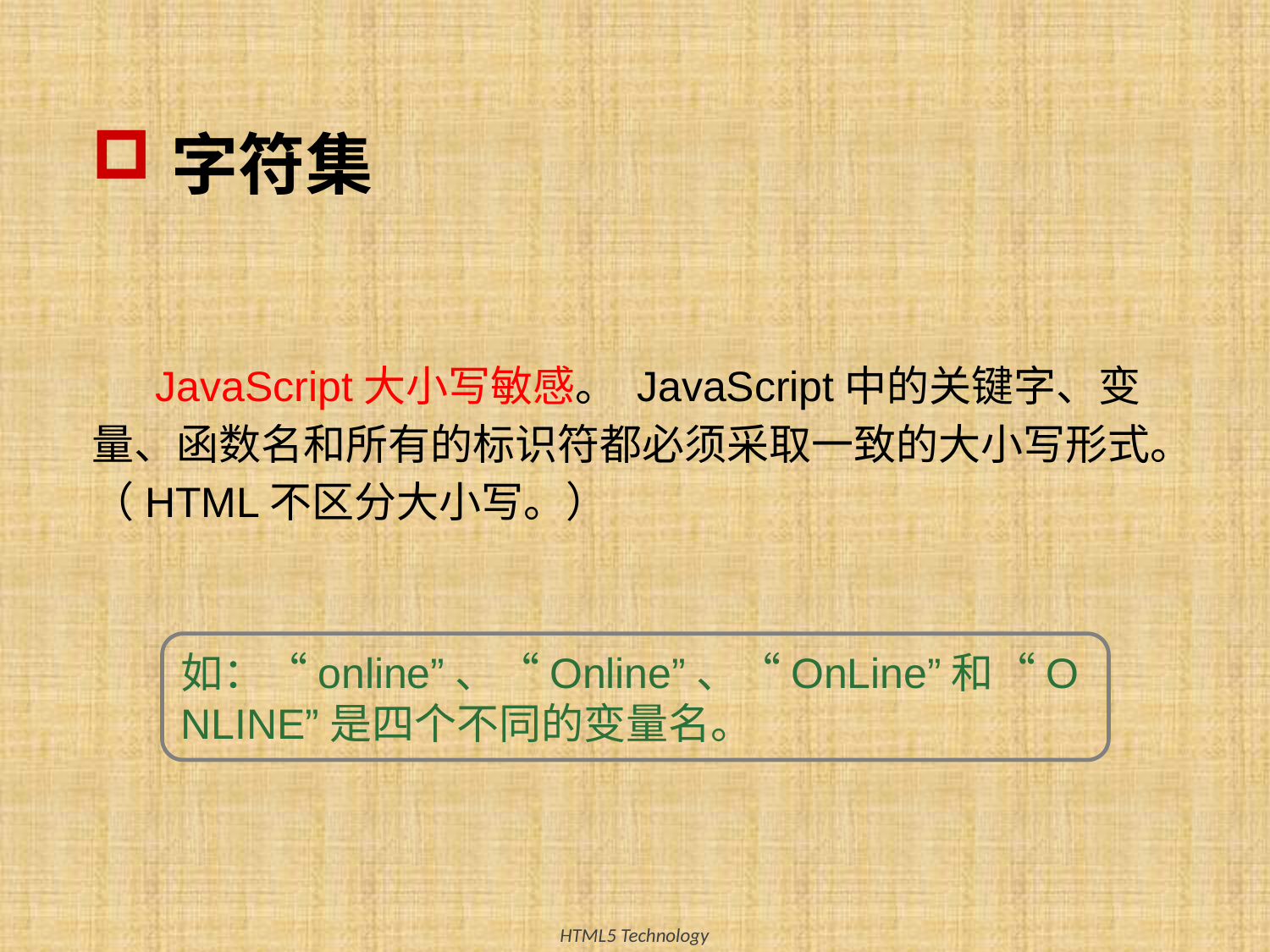

# 字符集
JavaScript大小写敏感。 JavaScript中的关键字、变量、函数名和所有的标识符都必须采取一致的大小写形式。（HTML不区分大小写。）

如：“online”、“Online”、“OnLine”和“ONLINE”是四个不同的变量名。
18
HTML5 Technology